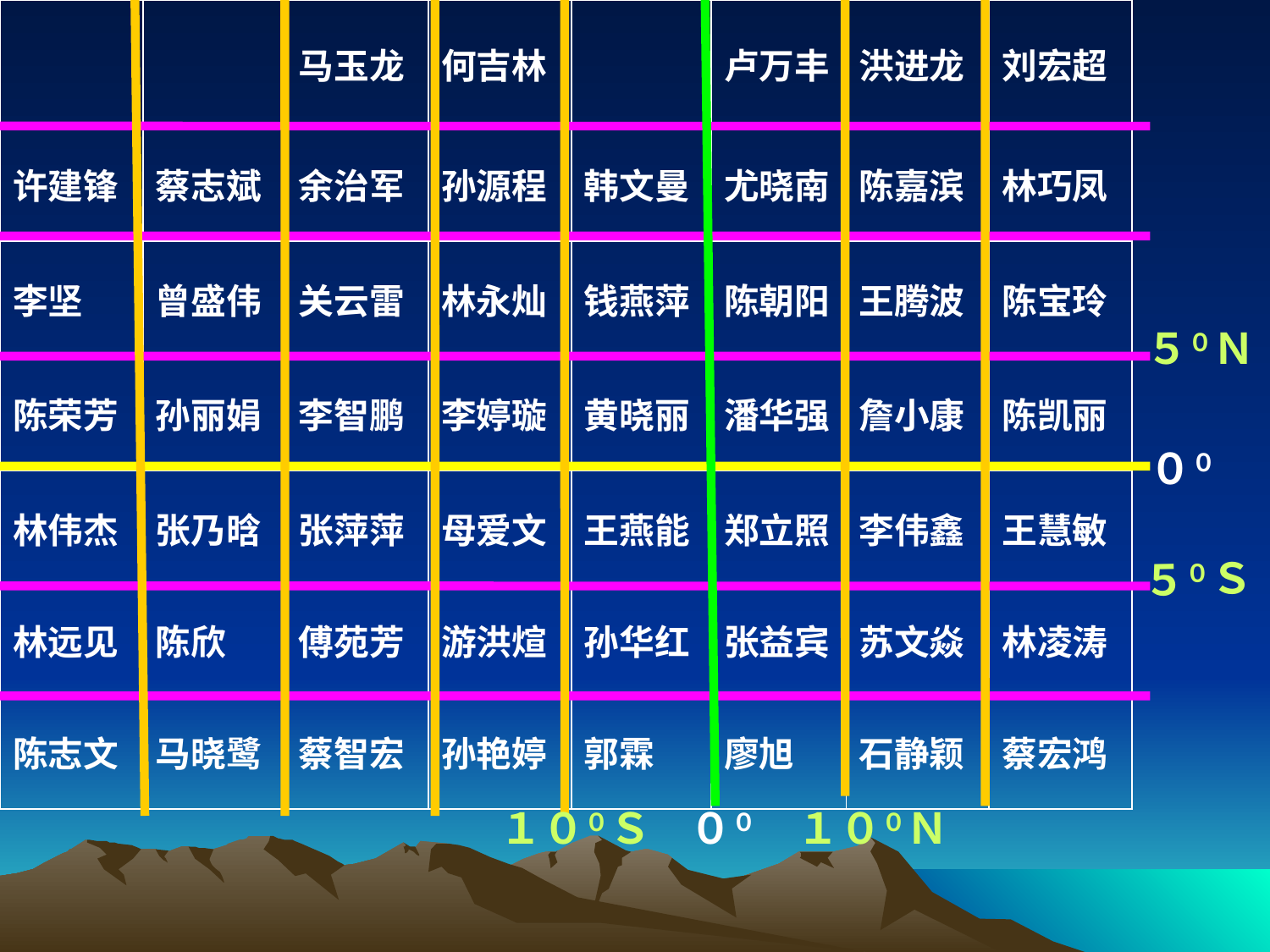

|  |  | 马玉龙 | 何吉林 |  | 卢万丰 | 洪进龙 | 刘宏超 |
| --- | --- | --- | --- | --- | --- | --- | --- |
| 许建锋 | 蔡志斌 | 余治军 | 孙源程 | 韩文曼 | 尤晓南 | 陈嘉滨 | 林巧凤 |
| 李坚 | 曾盛伟 | 关云雷 | 林永灿 | 钱燕萍 | 陈朝阳 | 王腾波 | 陈宝玲 |
| 陈荣芳 | 孙丽娟 | 李智鹏 | 李婷璇 | 黄晓丽 | 潘华强 | 詹小康 | 陈凯丽 |
| 林伟杰 | 张乃晗 | 张萍萍 | 母爱文 | 王燕能 | 郑立照 | 李伟鑫 | 王慧敏 |
| 林远见 | 陈欣 | 傅苑芳 | 游洪煊 | 孙华红 | 张益宾 | 苏文焱 | 林凌涛 |
| 陈志文 | 马晓鹭 | 蔡智宏 | 孙艳婷 | 郭霖 | 廖旭 | 石静颖 | 蔡宏鸿 |

５０Ｎ

００

５０Ｓ

１００Ｓ
００
１００Ｎ